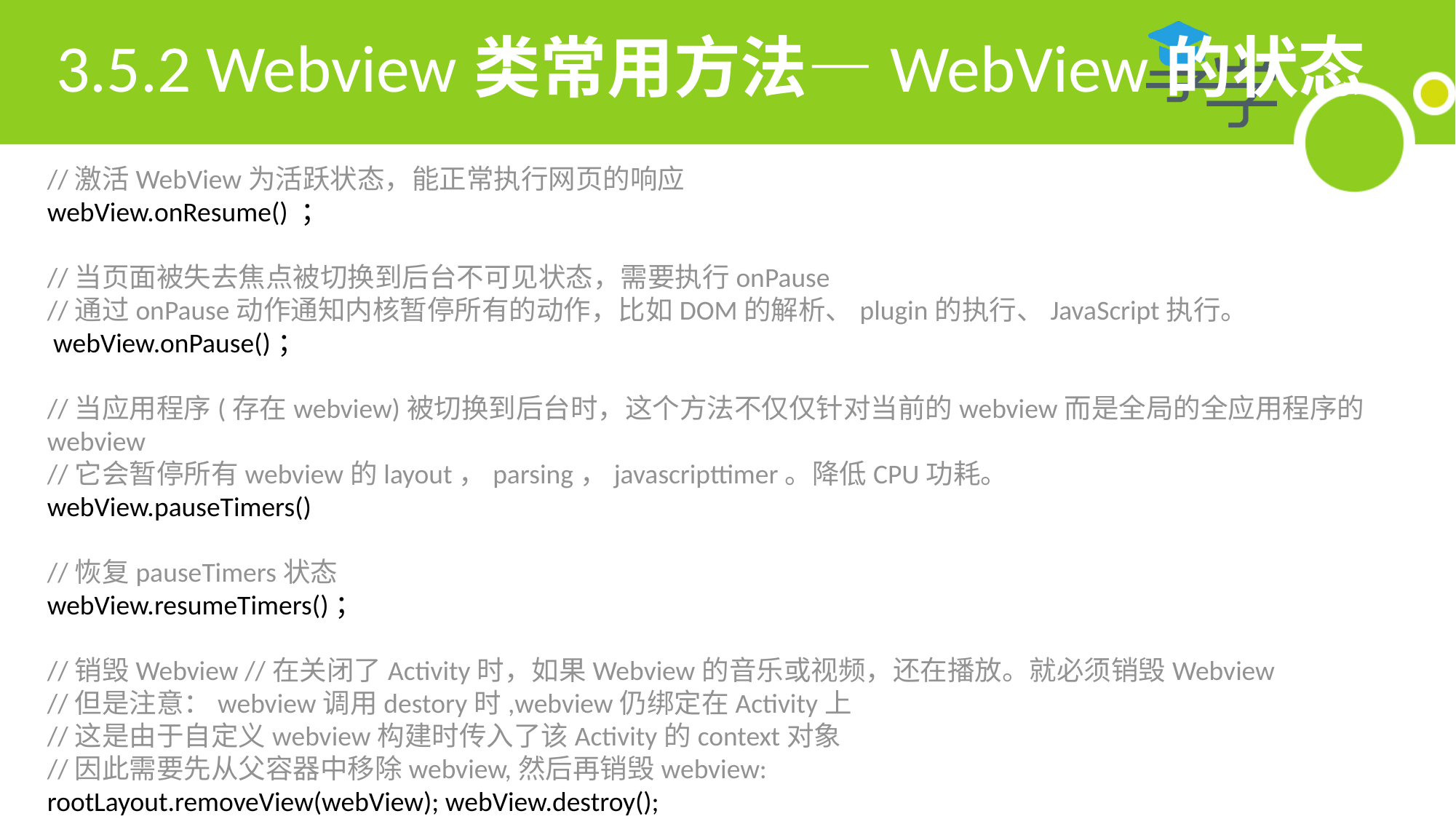

# 3.5.2 Webview类常用方法—WebView的状态
//激活WebView为活跃状态，能正常执行网页的响应
webView.onResume() ；

//当页面被失去焦点被切换到后台不可见状态，需要执行onPause
//通过onPause动作通知内核暂停所有的动作，比如DOM的解析、plugin的执行、JavaScript执行。
 webView.onPause()；

//当应用程序(存在webview)被切换到后台时，这个方法不仅仅针对当前的webview而是全局的全应用程序的webview
//它会暂停所有webview的layout，parsing，javascripttimer。降低CPU功耗。
webView.pauseTimers()

//恢复pauseTimers状态
webView.resumeTimers()；

//销毁Webview //在关闭了Activity时，如果Webview的音乐或视频，还在播放。就必须销毁Webview
//但是注意：webview调用destory时,webview仍绑定在Activity上
//这是由于自定义webview构建时传入了该Activity的context对象
//因此需要先从父容器中移除webview,然后再销毁webview:
rootLayout.removeView(webView); webView.destroy();